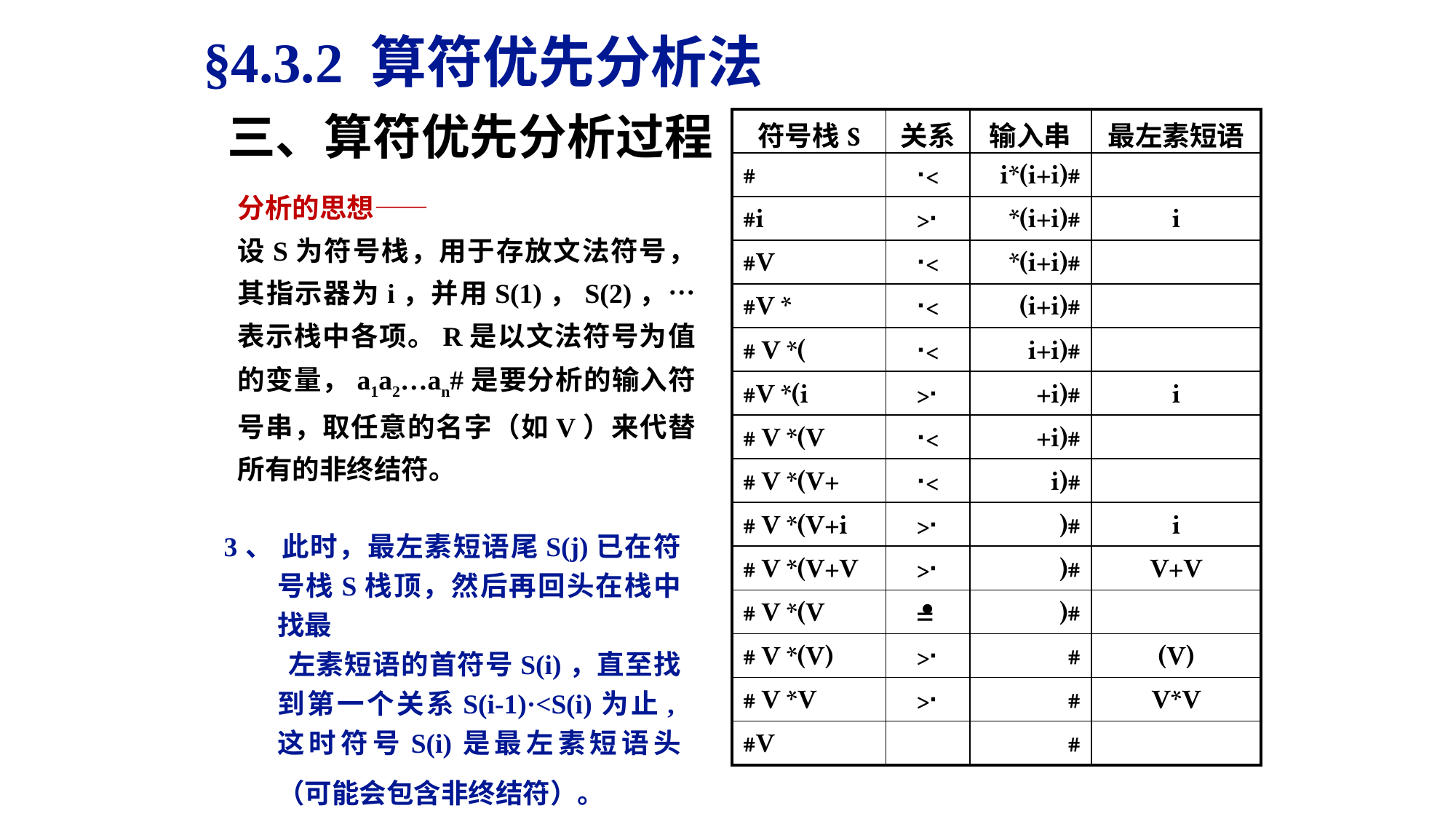

§4.3.2 算符优先分析法
三、算符优先分析过程
| 符号栈S | 关系 | 输入串 | 最左素短语 |
| --- | --- | --- | --- |
| # | ·< | i\*(i+i)# |  |
| #i | >· | \*(i+i)# | i |
| #V | ·< | \*(i+i)# |  |
| #V \* | ·< | (i+i)# |  |
| # V \*( | ·< | i+i)# |  |
| #V \*(i | >· | +i)# | i |
| # V \*(V | ·< | +i)# |  |
| # V \*(V+ | ·< | i)# |  |
| # V \*(V+i | >· | )# | i |
| # V \*(V+V | >· | )# | V+V |
| # V \*(V |  | )# |  |
| # V \*(V) | >· | # | (V) |
| # V \*V | >· | # | V\*V |
| #V |  | # |  |
分析的思想——
设S为符号栈，用于存放文法符号，其指示器为i，并用S(1)，S(2)，…表示栈中各项。R是以文法符号为值的变量，a1a2…an#是要分析的输入符号串，取任意的名字（如V）来代替所有的非终结符。
3、 此时，最左素短语尾S(j)已在符号栈S栈顶，然后再回头在栈中找最
        左素短语的首符号S(i)，直至找到第一个关系S(i-1)·<S(i)为止,这时符号S(i)是最左素短语头（可能会包含非终结符）。
·
=